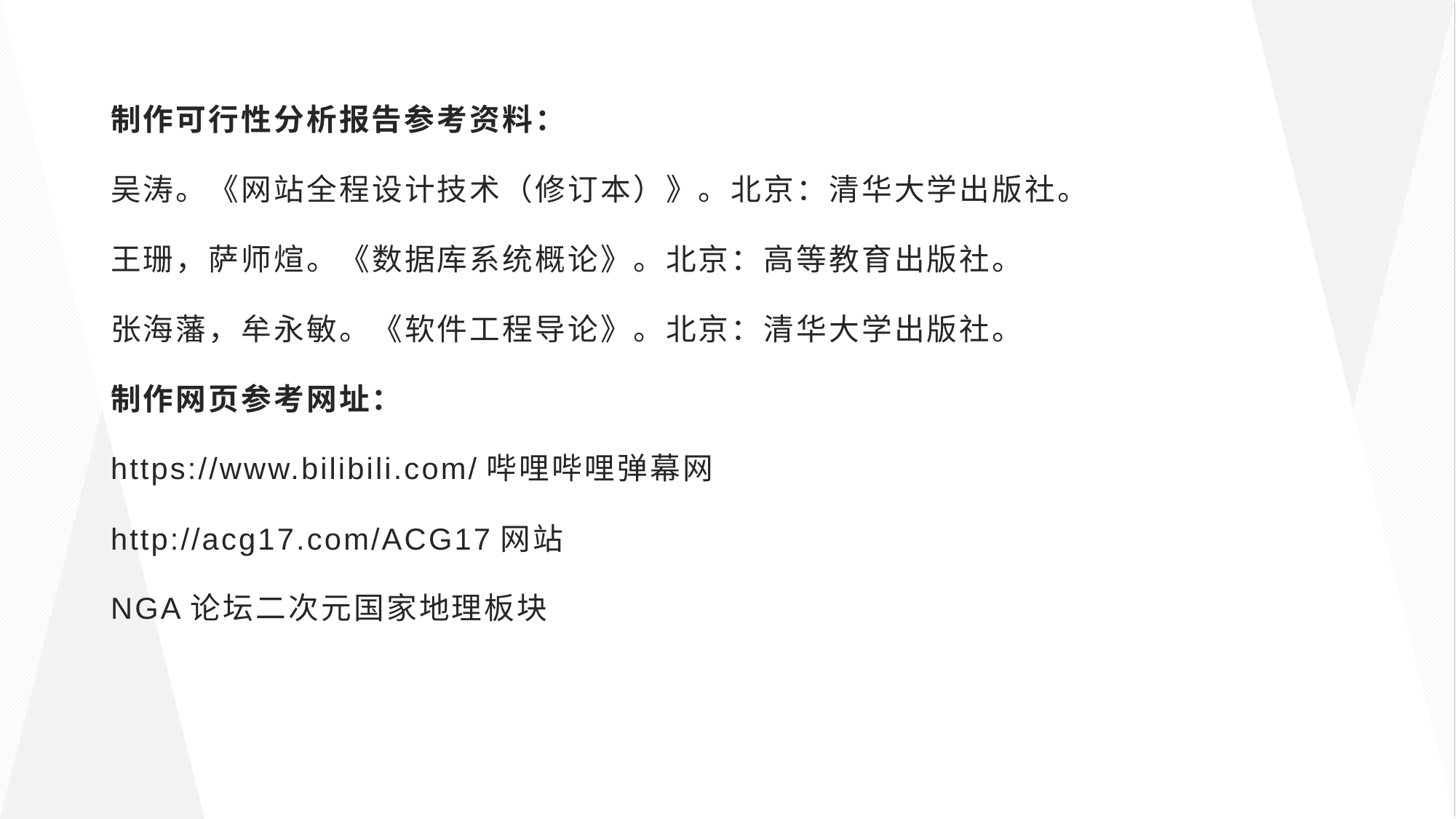

制作可行性分析报告参考资料：
吴涛。《网站全程设计技术（修订本）》。北京：清华大学出版社。
王珊，萨师煊。《数据库系统概论》。北京：高等教育出版社。
张海藩，牟永敏。《软件工程导论》。北京：清华大学出版社。
制作网页参考网址：
https://www.bilibili.com/哔哩哔哩弹幕网
http://acg17.com/ACG17网站
NGA论坛二次元国家地理板块